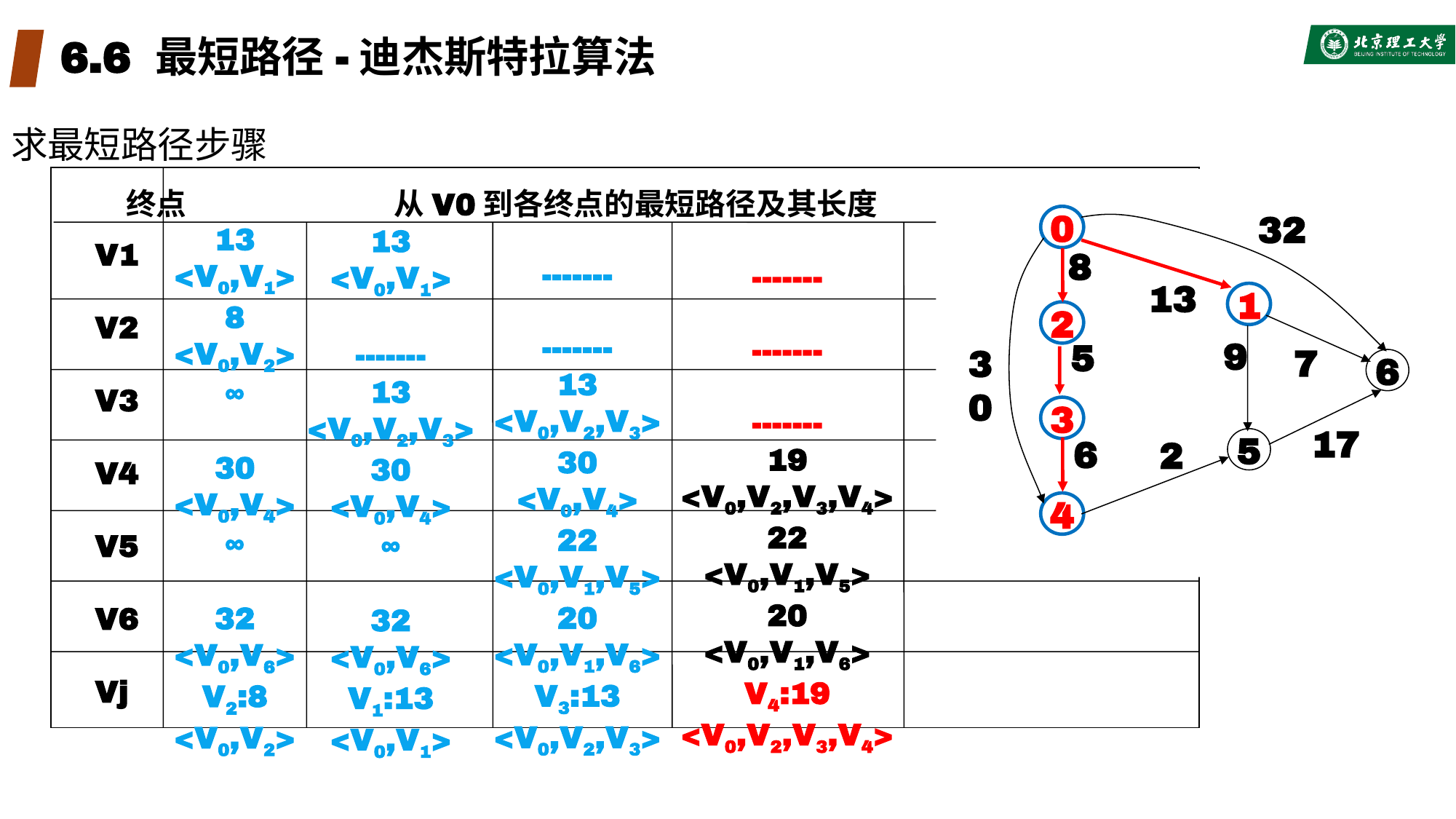

# 6.6 最短路径-迪杰斯特拉算法
求最短路径步骤

终点                              从V0到各终点的最短路径及其长度

V1

V2

V3

V4

V5

V6

Vj

32
0

8

13
1
2

9
5
7
30

6

3
17
6
2
5

4

-------

-------
13
<V0,V2,V3>
30
<V0,V4>
22
<V0,V1,V5>
20
<V0,V1,V6>
V3:13
<V0,V2,V3>
13
<V0,V1>
8
<V0,V2>
∞

30
<V0,V4>
∞

32
<V0,V6>
V2:8
<V0,V2>
13
<V0,V1>

-------
13
<V0,V2,V3>
30
<V0,V4>
∞

32
<V0,V6>
V1:13
<V0,V1>

-------

-------

-------
19
<V0,V2,V3,V4>
22
<V0,V1,V5>
20
<V0,V1,V6>
V4:19
<V0,V2,V3,V4>